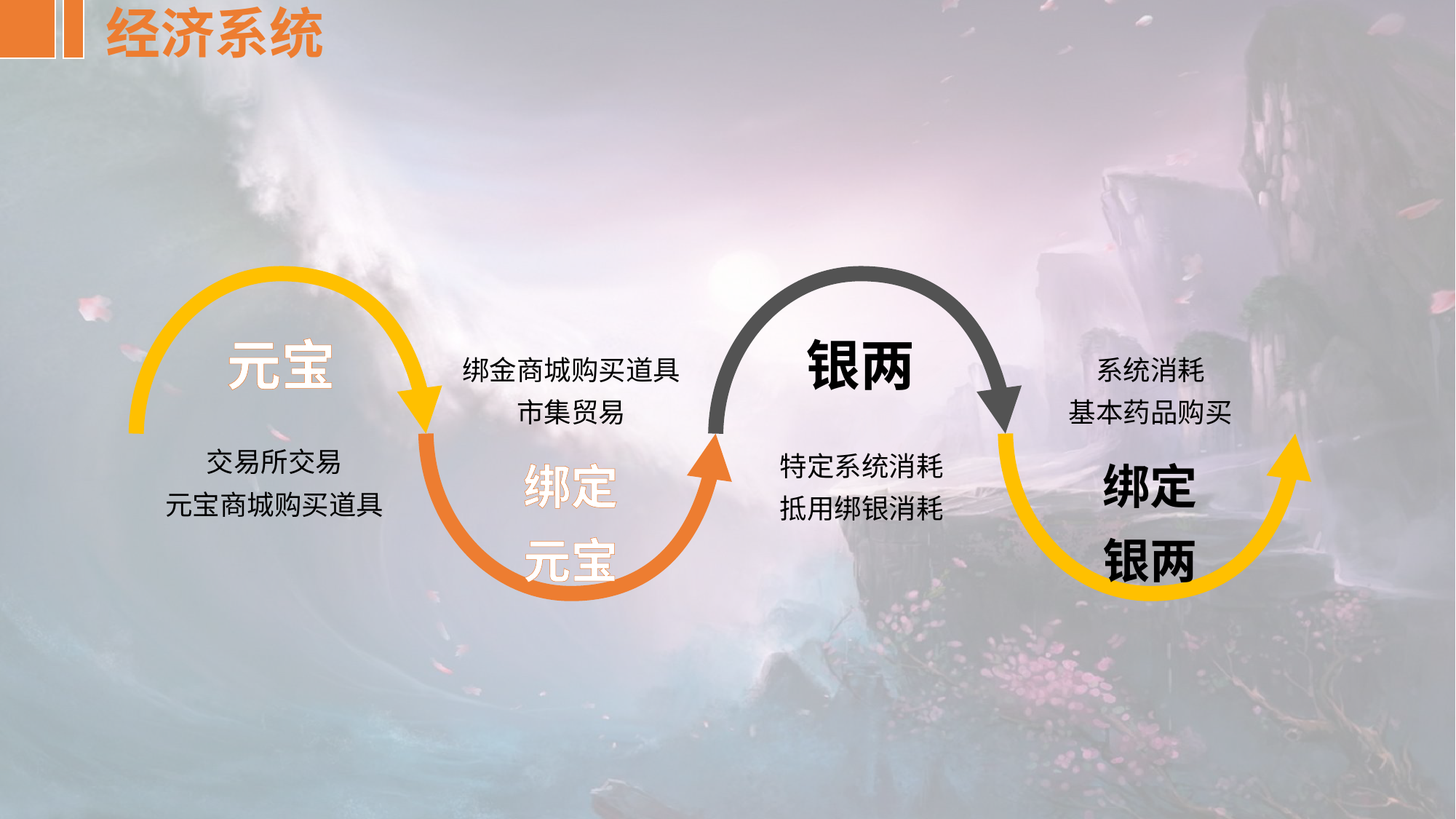

经济系统

绑金商城购买道具
市集贸易
系统消耗
基本药品购买
元宝
银两
交易所交易
元宝商城购买道具
绑定
元宝
绑定
银两
特定系统消耗
抵用绑银消耗